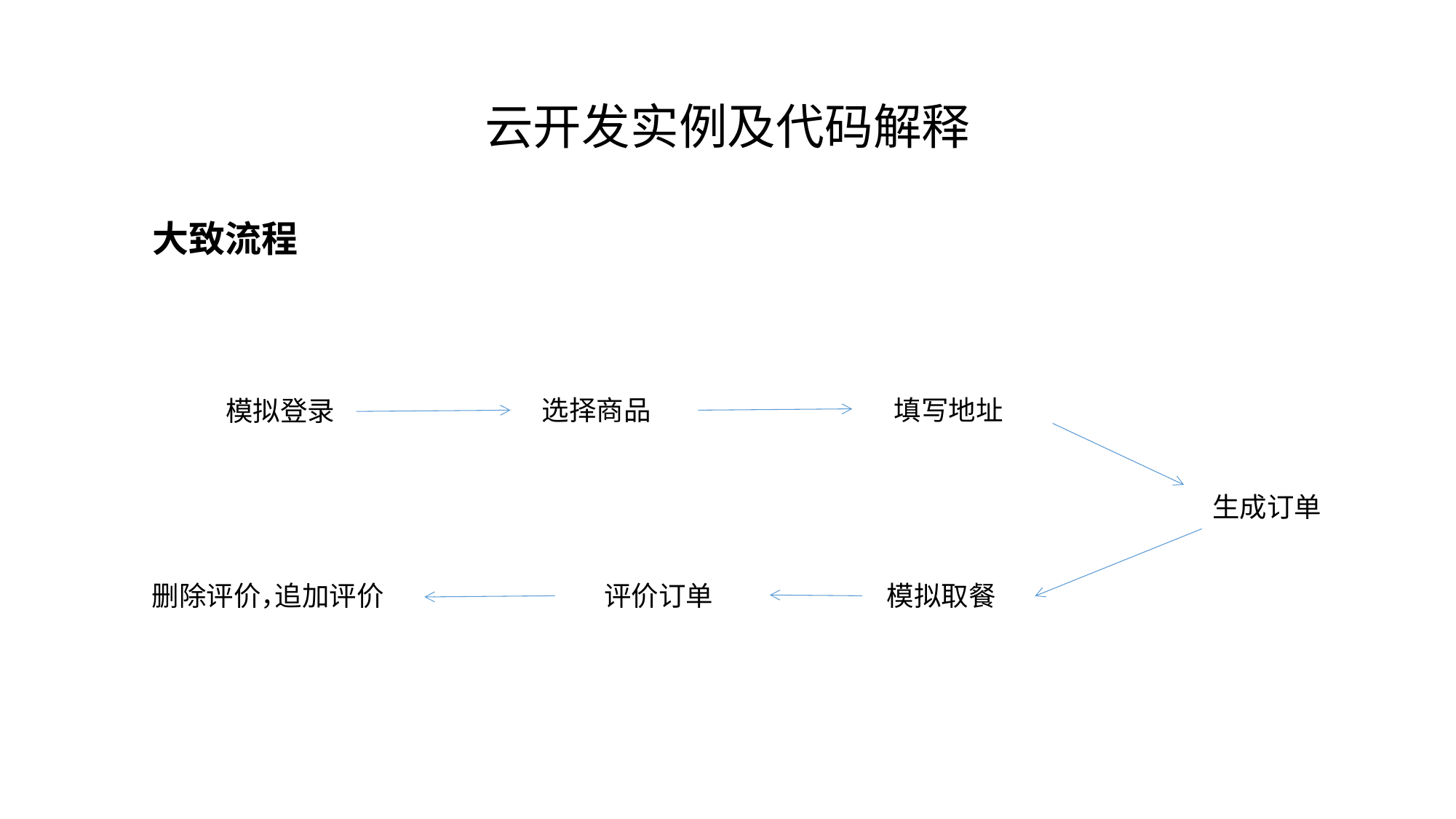

# 云开发实例及代码解释
大致流程
选择商品
填写地址
模拟登录
生成订单
删除评价，
追加评价
评价订单
模拟取餐